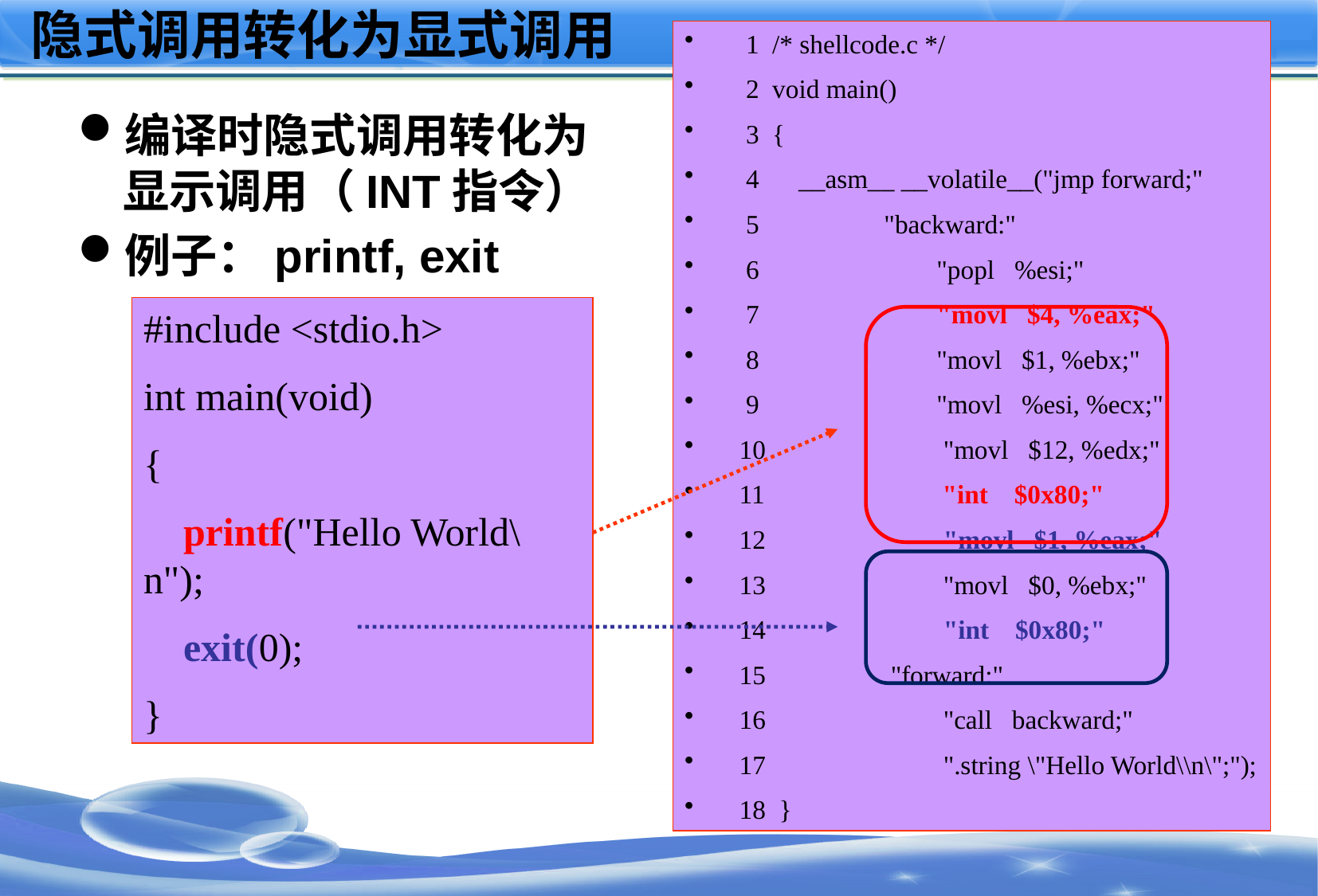

# 隐式调用转化为显式调用
     1  /* shellcode.c */
     2  void main()
     3  {
     4      __asm__ __volatile__("jmp forward;"
     5                   "backward:"
     6                           "popl   %esi;"
     7                           "movl   $4, %eax;"
     8                           "movl   $1, %ebx;"
     9                           "movl   %esi, %ecx;"
    10                           "movl   $12, %edx;"
    11                           "int    $0x80;"
    12                           "movl   $1, %eax;"
    13                           "movl   $0, %ebx;"
    14                           "int    $0x80;"
    15                   "forward:"
    16                           "call   backward;"
    17                           ".string \"Hello World\\n\";");
    18  }
编译时隐式调用转化为显示调用（INT指令）
例子：printf, exit

#include <stdio.h>
int main(void)
{
    printf("Hello World\n");
    exit(0);
}